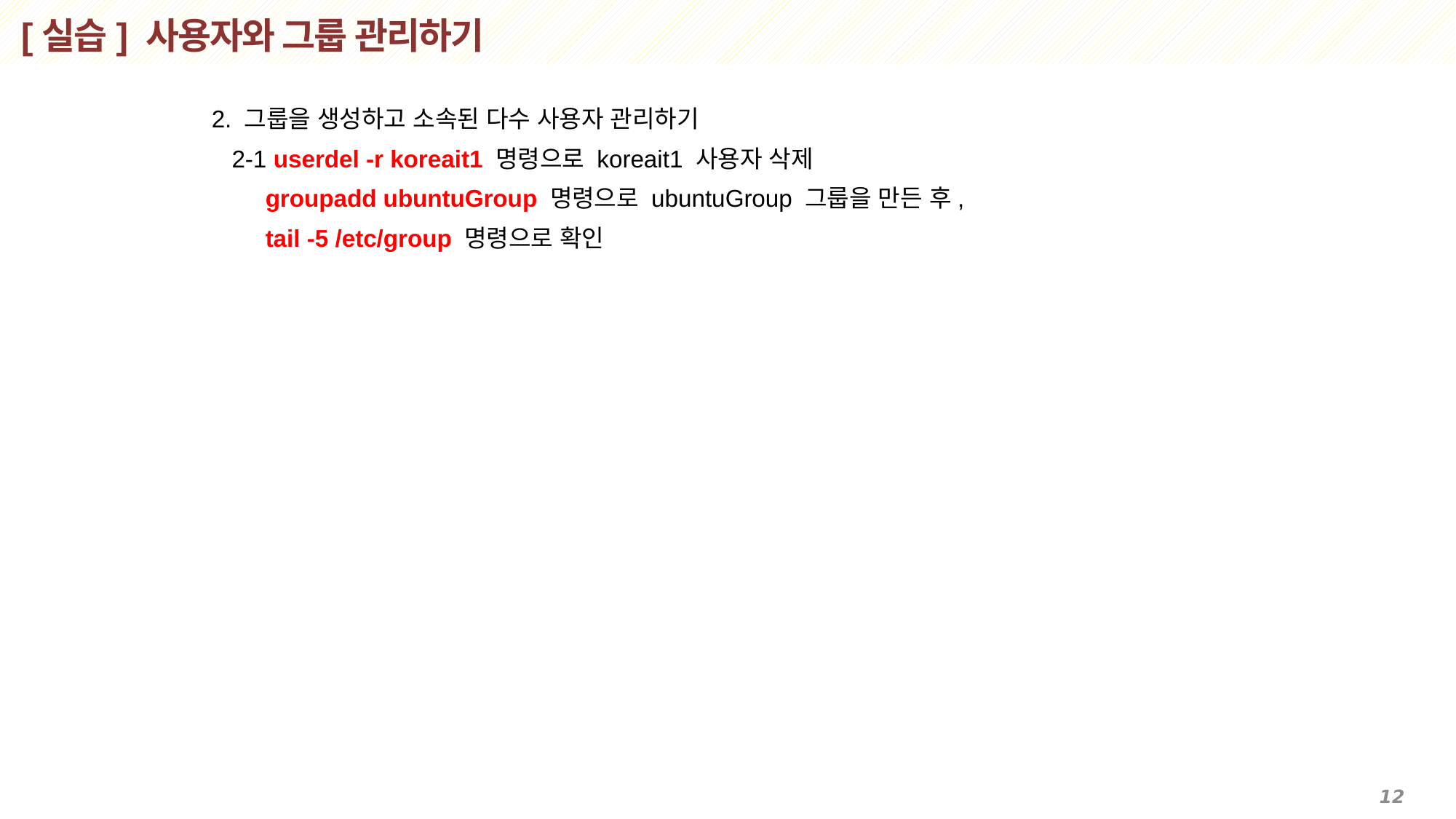

# [실습] 사용자와 그룹 관리하기
2. 그룹을 생성하고 소속된 다수 사용자 관리하기
   2-1 userdel -r koreait1 명령으로 koreait1 사용자 삭제
        groupadd ubuntuGroup 명령으로 ubuntuGroup 그룹을 만든 후,
        tail -5 /etc/group 명령으로 확인